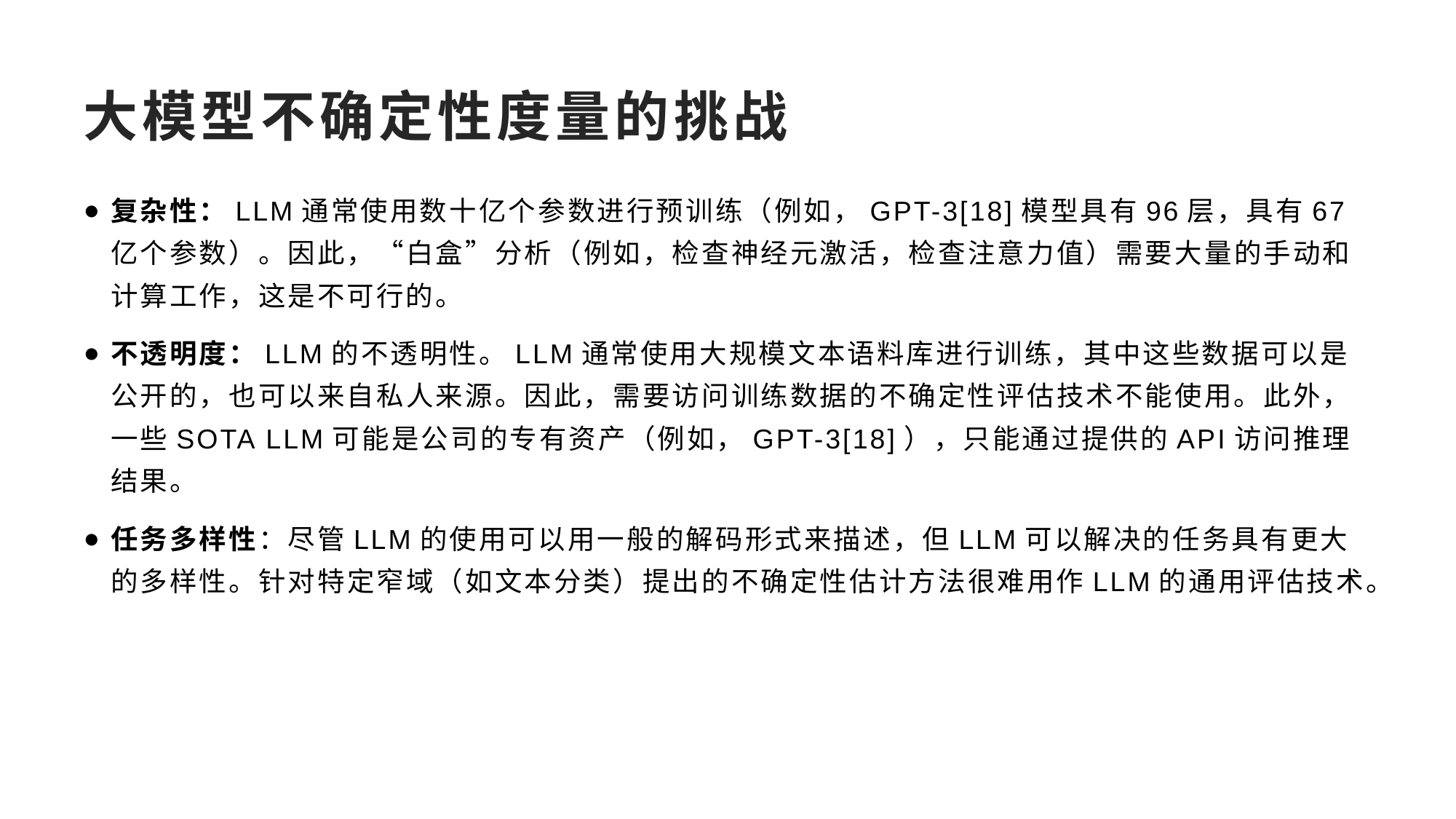

# 大模型不确定性度量的挑战
复杂性：LLM通常使用数十亿个参数进行预训练（例如，GPT-3[18]模型具有96层，具有67亿个参数）。因此，“白盒”分析（例如，检查神经元激活，检查注意力值）需要大量的手动和计算工作，这是不可行的。
不透明度：LLM的不透明性。LLM通常使用大规模文本语料库进行训练，其中这些数据可以是公开的，也可以来自私人来源。因此，需要访问训练数据的不确定性评估技术不能使用。此外，一些SOTA LLM可能是公司的专有资产（例如，GPT-3[18]），只能通过提供的API访问推理结果。
任务多样性：尽管LLM的使用可以用一般的解码形式来描述，但LLM可以解决的任务具有更大的多样性。针对特定窄域（如文本分类）提出的不确定性估计方法很难用作LLM的通用评估技术。